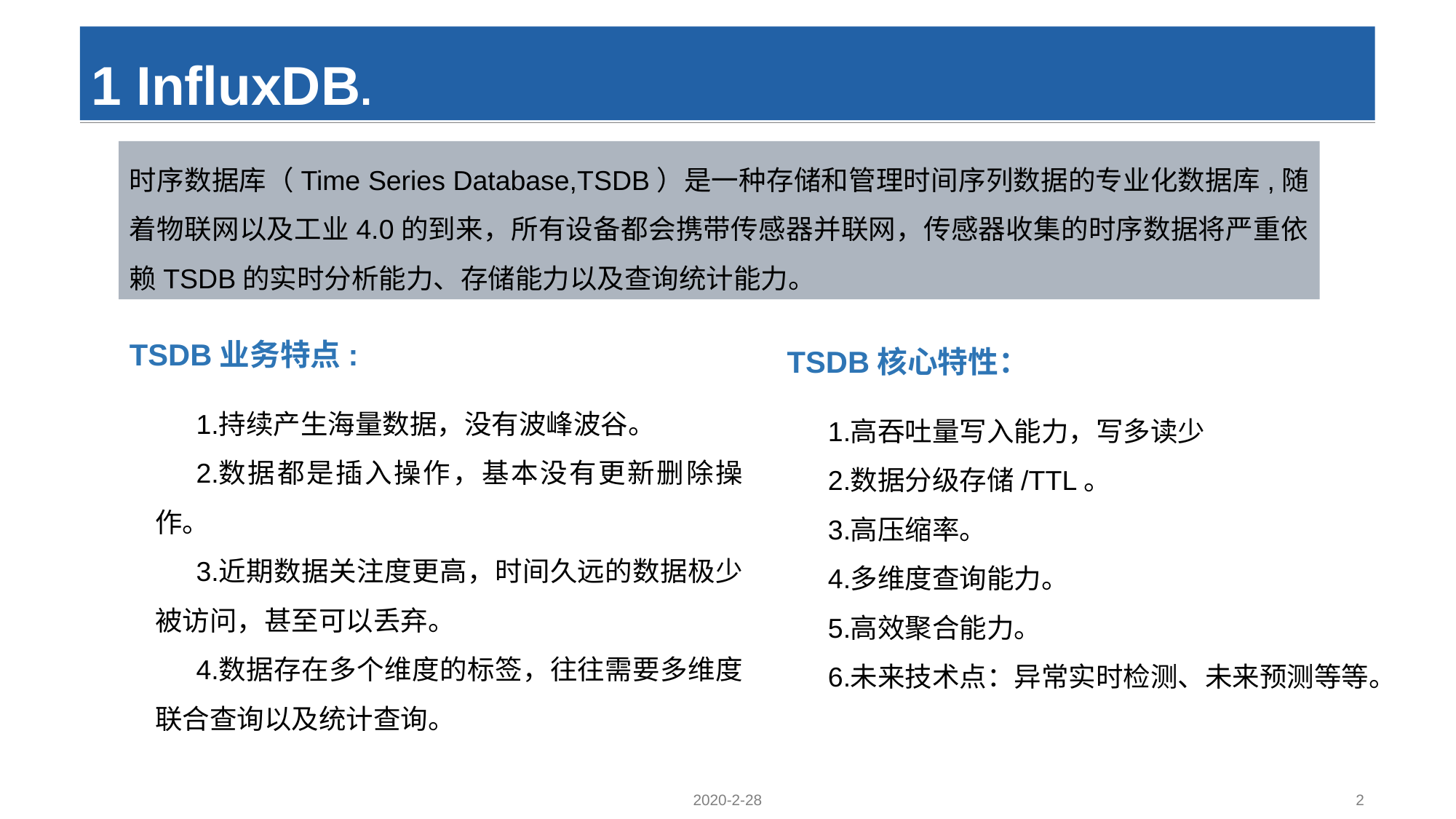

# 1 InfluxDB.

时序数据库（Time Series Database,TSDB）是一种存储和管理时间序列数据的专业化数据库,随着物联网以及工业4.0的到来，所有设备都会携带传感器并联网，传感器收集的时序数据将严重依赖TSDB的实时分析能力、存储能力以及查询统计能力。
TSDB核心特性：
高吞吐量写入能力，写多读少
数据分级存储/TTL。
高压缩率。
多维度查询能力。
高效聚合能力。
未来技术点：异常实时检测、未来预测等等。
TSDB业务特点:
持续产生海量数据，没有波峰波谷。
数据都是插入操作，基本没有更新删除操作。
近期数据关注度更高，时间久远的数据极少被访问，甚至可以丢弃。
数据存在多个维度的标签，往往需要多维度联合查询以及统计查询。

2020-2-28
2